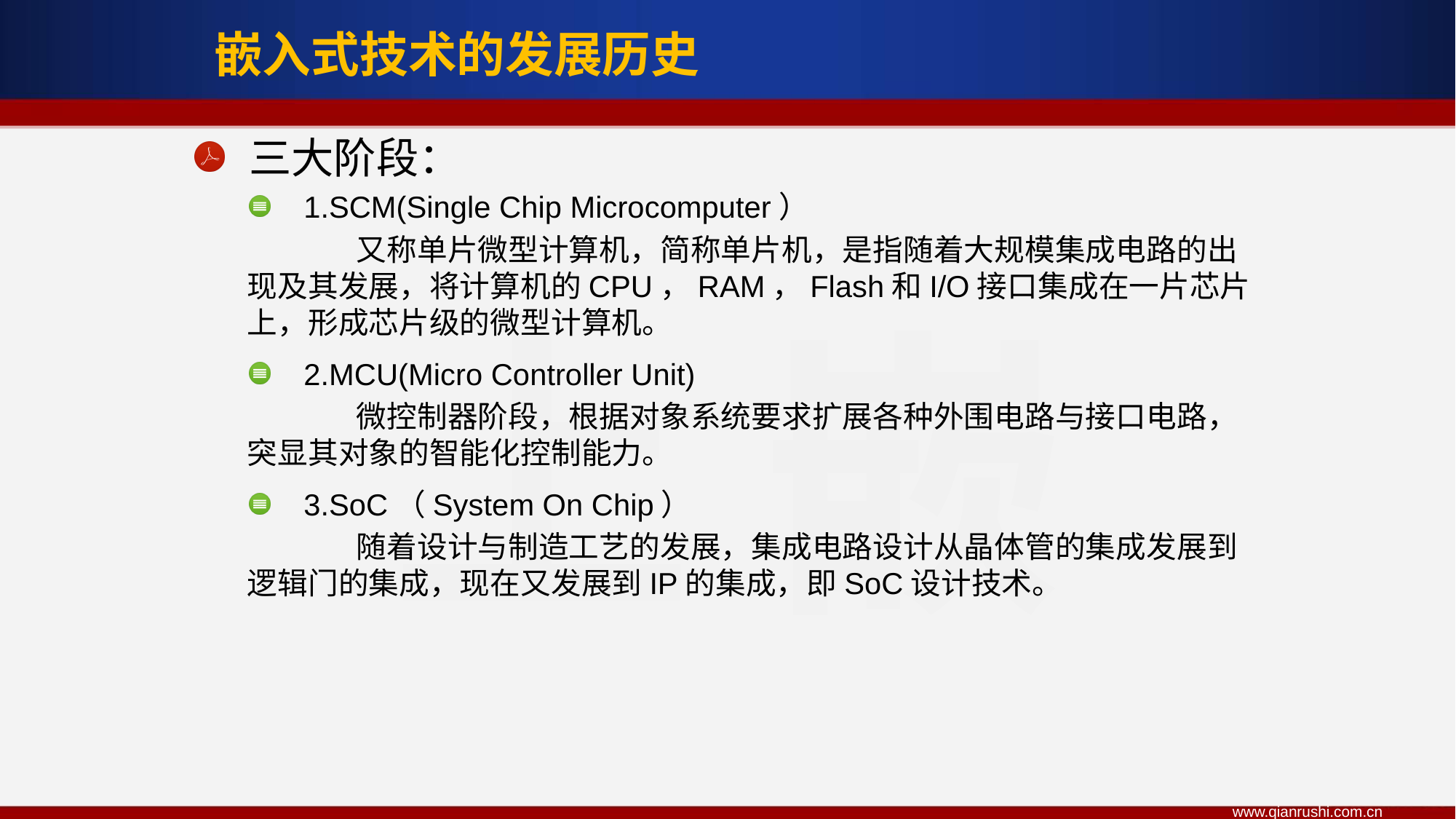

嵌入式技术的发展历史
三大阶段：
1.SCM(Single Chip Microcomputer）
	又称单片微型计算机，简称单片机，是指随着大规模集成电路的出现及其发展，将计算机的CPU，RAM，Flash和I/O接口集成在一片芯片上，形成芯片级的微型计算机。
2.MCU(Micro Controller Unit)
	微控制器阶段，根据对象系统要求扩展各种外围电路与接口电路，突显其对象的智能化控制能力。
3.SoC（System On Chip）
	随着设计与制造工艺的发展，集成电路设计从晶体管的集成发展到逻辑门的集成，现在又发展到IP的集成，即SoC设计技术。